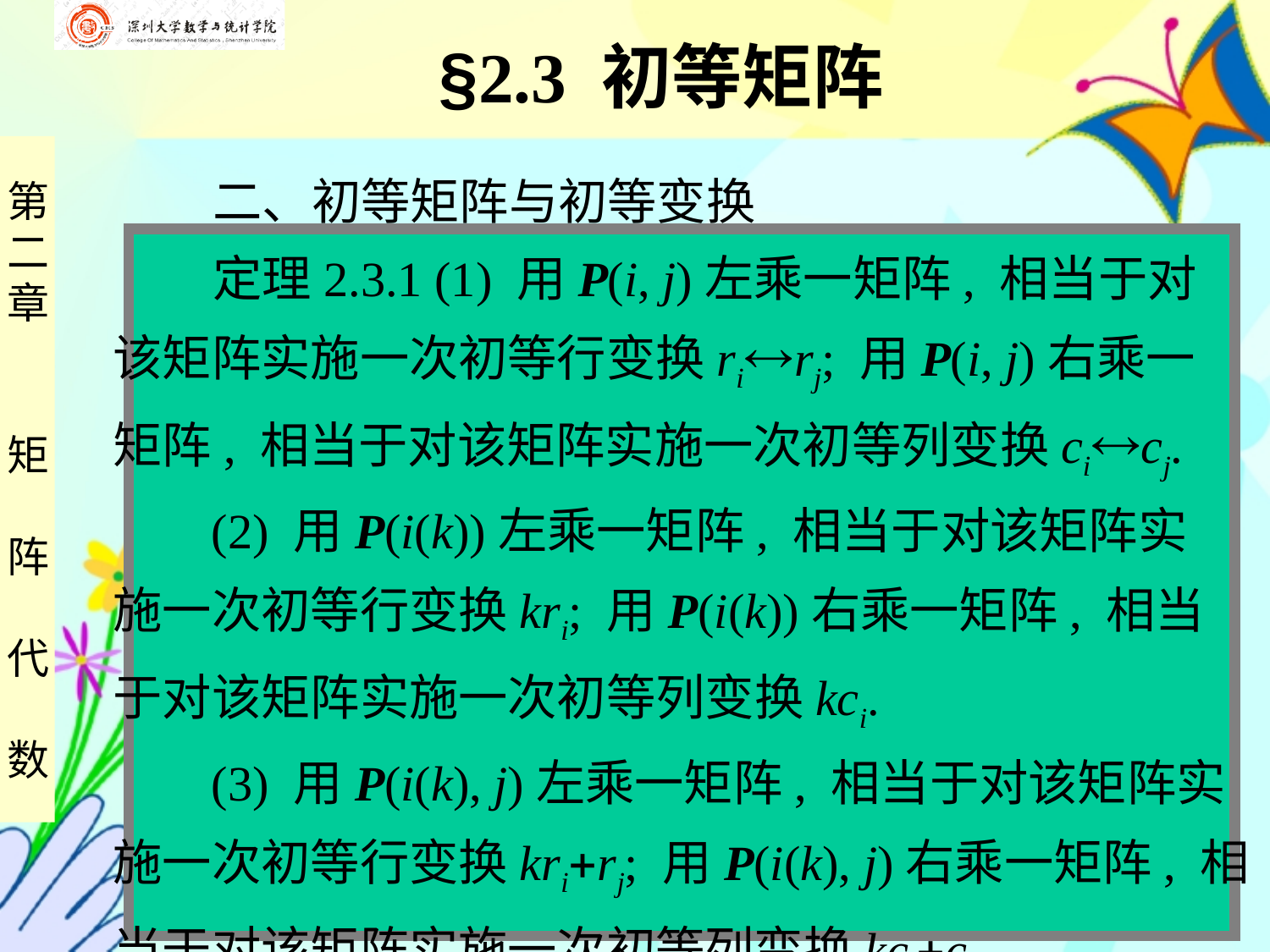

§2.3 初等矩阵
        二、初等矩阵与初等变换
        定理2.3.1 (1) 用P(i, j)左乘一矩阵, 相当于对
该矩阵实施一次初等行变换ri↔rj; 用P(i, j)右乘一
矩阵, 相当于对该矩阵实施一次初等列变换ci↔cj.
        (2) 用P(i(k))左乘一矩阵, 相当于对该矩阵实
施一次初等行变换kri; 用P(i(k))右乘一矩阵, 相当
于对该矩阵实施一次初等列变换kci.
        (3) 用P(i(k), j)左乘一矩阵, 相当于对该矩阵实
施一次初等行变换kri+rj; 用P(i(k), j)右乘一矩阵, 相
当于对该矩阵实施一次初等列变换kcj+ci.